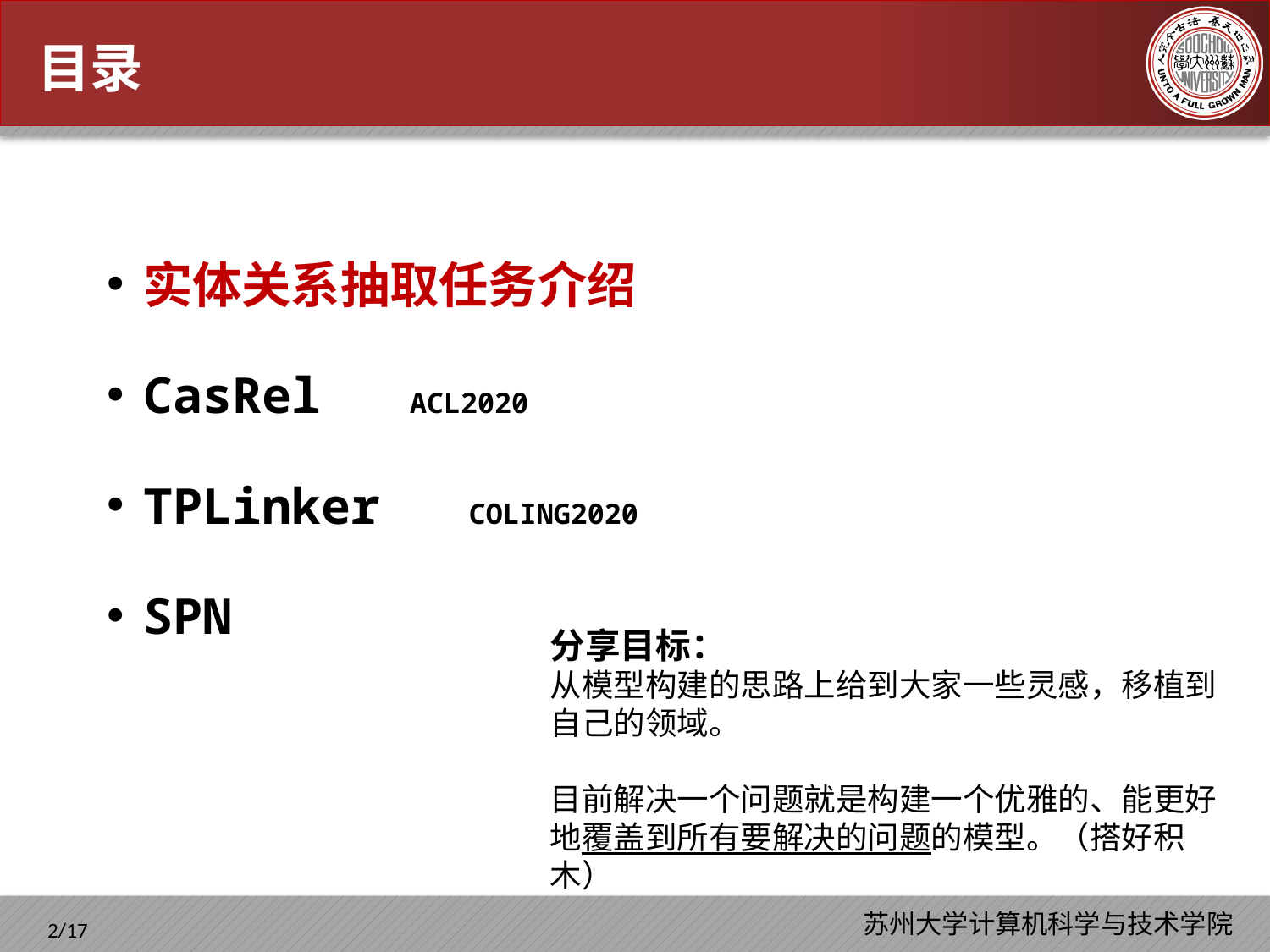

目录
实体关系抽取任务介绍
CasRel   ACL2020
TPLinker   COLING2020
SPN
分享目标：
从模型构建的思路上给到大家一些灵感，移植到自己的领域。

目前解决一个问题就是构建一个优雅的、能更好地覆盖到所有要解决的问题的模型。（搭好积木）